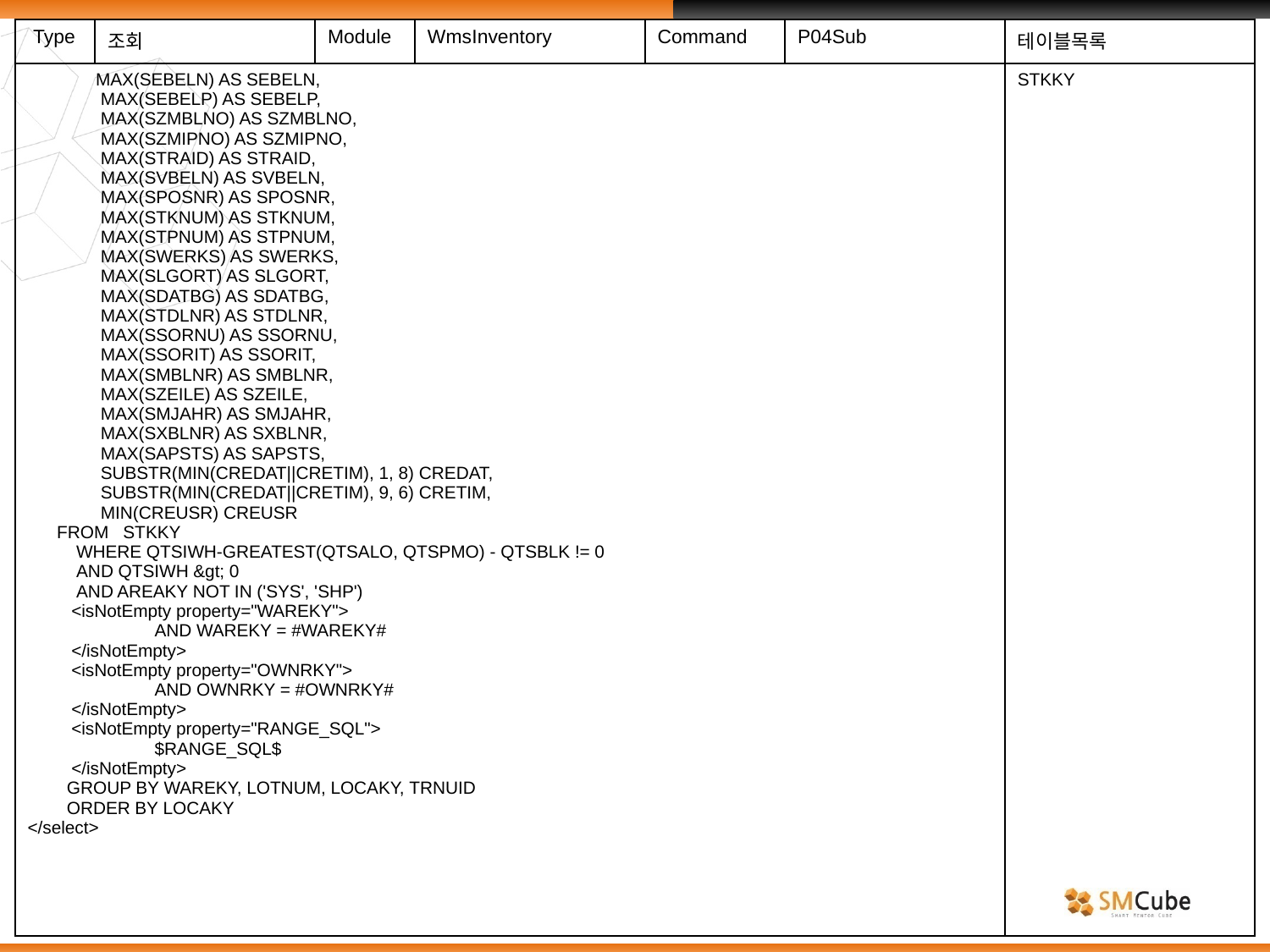

| Type | 조회 | Module | WmsInventory | Command | P04Sub | 테이블목록 |
| --- | --- | --- | --- | --- | --- | --- |
| MAX(SEBELN) AS SEBELN, MAX(SEBELP) AS SEBELP, MAX(SZMBLNO) AS SZMBLNO, MAX(SZMIPNO) AS SZMIPNO, MAX(STRAID) AS STRAID, MAX(SVBELN) AS SVBELN, MAX(SPOSNR) AS SPOSNR, MAX(STKNUM) AS STKNUM, MAX(STPNUM) AS STPNUM, MAX(SWERKS) AS SWERKS, MAX(SLGORT) AS SLGORT, MAX(SDATBG) AS SDATBG, MAX(STDLNR) AS STDLNR, MAX(SSORNU) AS SSORNU, MAX(SSORIT) AS SSORIT, MAX(SMBLNR) AS SMBLNR, MAX(SZEILE) AS SZEILE, MAX(SMJAHR) AS SMJAHR, MAX(SXBLNR) AS SXBLNR, MAX(SAPSTS) AS SAPSTS, SUBSTR(MIN(CREDAT||CRETIM), 1, 8) CREDAT, SUBSTR(MIN(CREDAT||CRETIM), 9, 6) CRETIM, MIN(CREUSR) CREUSR FROM STKKY WHERE QTSIWH-GREATEST(QTSALO, QTSPMO) - QTSBLK != 0 AND QTSIWH &gt; 0 AND AREAKY NOT IN ('SYS', 'SHP') <isNotEmpty property="WAREKY"> AND WAREKY = #WAREKY# </isNotEmpty> <isNotEmpty property="OWNRKY"> AND OWNRKY = #OWNRKY# </isNotEmpty> <isNotEmpty property="RANGE\_SQL"> $RANGE\_SQL$ </isNotEmpty> GROUP BY WAREKY, LOTNUM, LOCAKY, TRNUID ORDER BY LOCAKY </select> |  |  |  |  |  | STKKY |